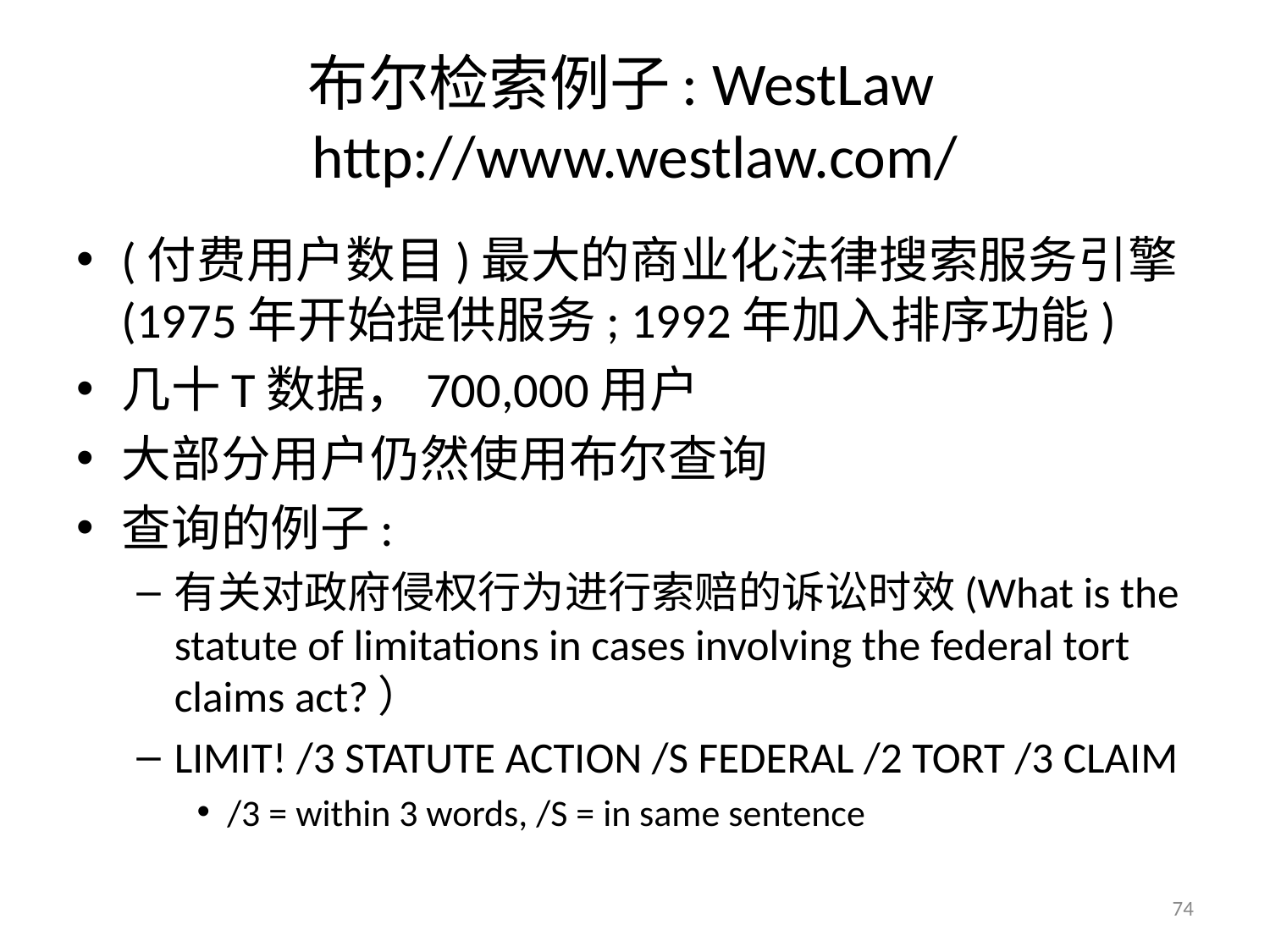

# 布尔检索例子: WestLaw   http://www.westlaw.com/
(付费用户数目)最大的商业化法律搜索服务引擎 (1975年开始提供服务; 1992年加入排序功能)
几十T数据，700,000用户
大部分用户仍然使用布尔查询
查询的例子:
有关对政府侵权行为进行索赔的诉讼时效(What is the statute of limitations in cases involving the federal tort claims act?）
LIMIT! /3 STATUTE ACTION /S FEDERAL /2 TORT /3 CLAIM
/3 = within 3 words, /S = in same sentence
74